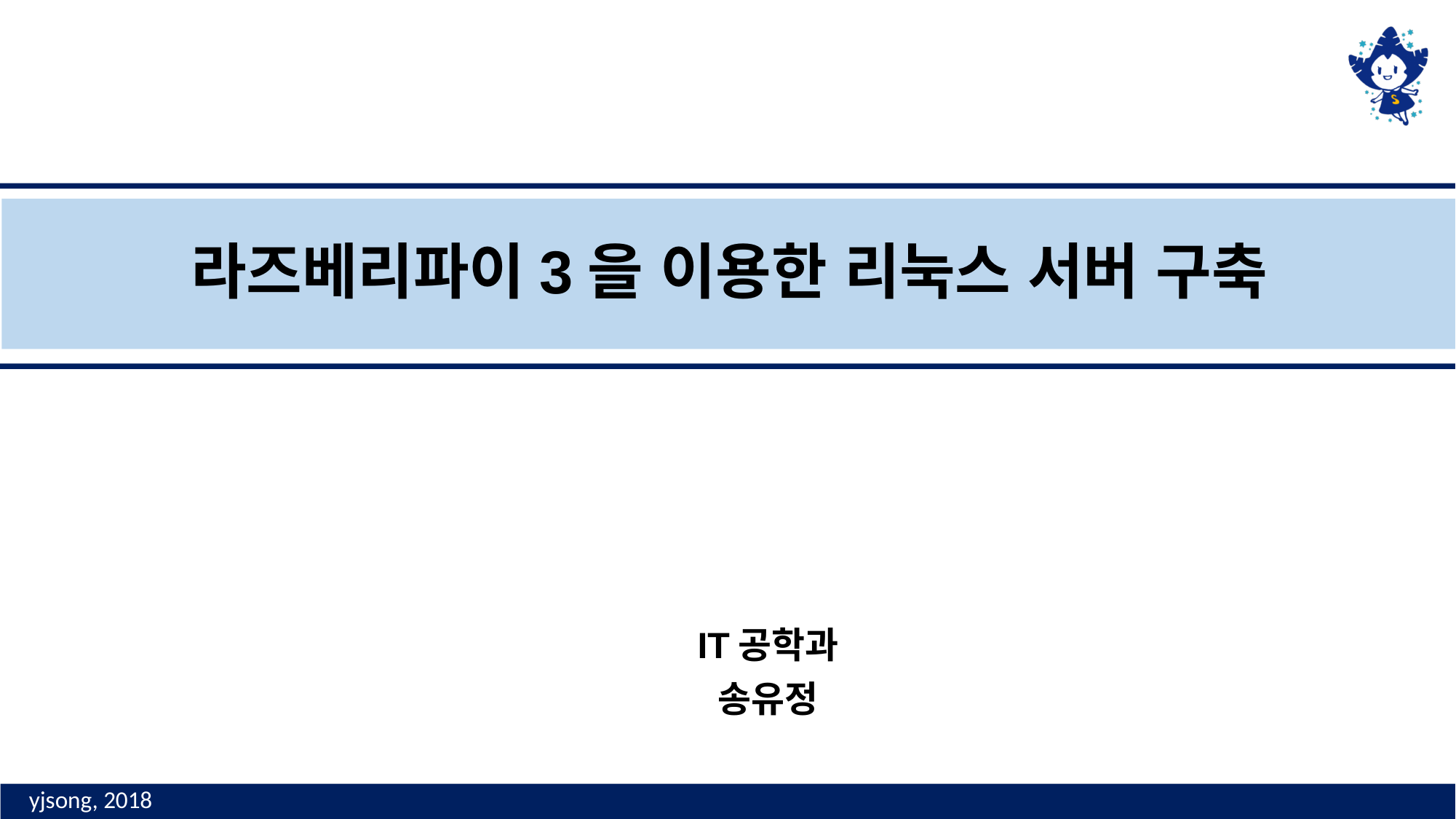

# 라즈베리파이3을 이용한 리눅스 서버 구축

IT공학과
송유정